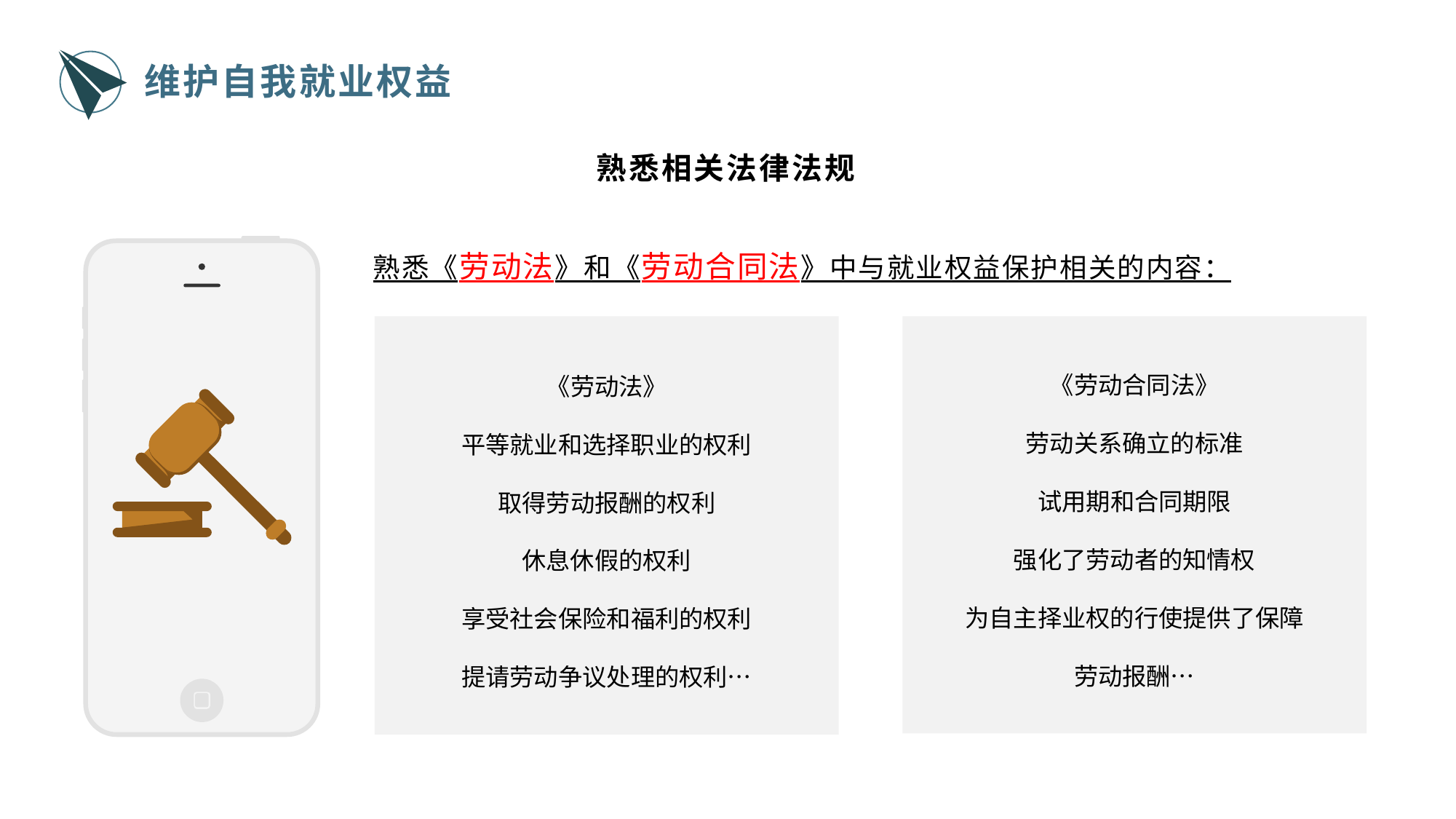

维护自我就业权益
熟悉相关法律法规
熟悉《劳动法》和《劳动合同法》中与就业权益保护相关的内容：

《劳动法》
平等就业和选择职业的权利
取得劳动报酬的权利
休息休假的权利
享受社会保险和福利的权利
提请劳动争议处理的权利…

《劳动合同法》
劳动关系确立的标准
试用期和合同期限
强化了劳动者的知情权
为自主择业权的行使提供了保障
劳动报酬…